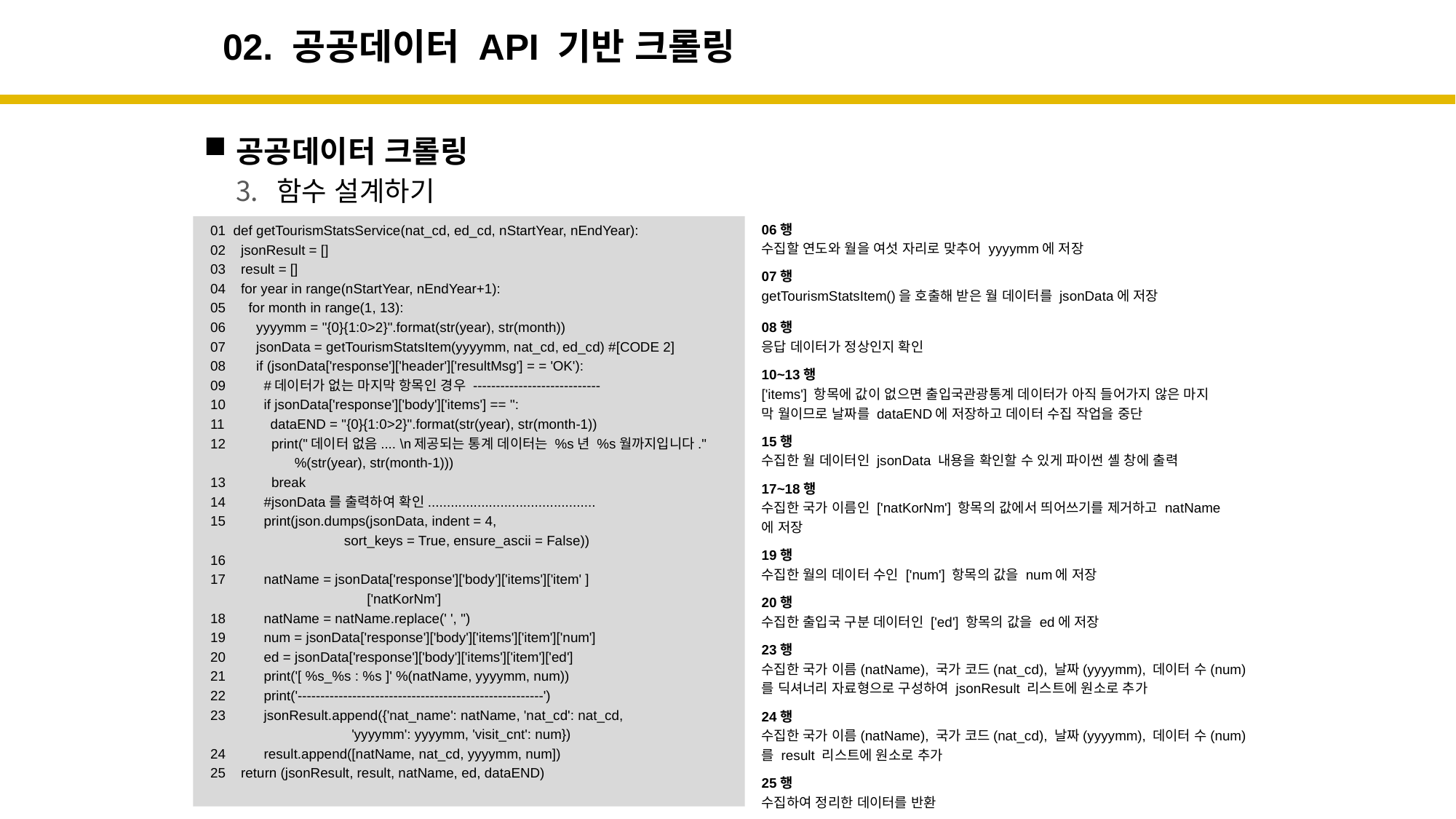

# 02. 공공데이터 API 기반 크롤링
공공데이터 크롤링
함수 설계하기

06행
수집할 연도와 월을 여섯 자리로 맞추어 yyyymm에 저장

07행
getTourismStatsItem()을 호출해 받은 월 데이터를 jsonData에 저장

08행
응답 데이터가 정상인지 확인

10~13행
['items'] 항목에 값이 없으면 출입국관광통계 데이터가 아직 들어가지 않은 마지
막 월이므로 날짜를 dataEND에 저장하고 데이터 수집 작업을 중단

15행
수집한 월 데이터인 jsonData 내용을 확인할 수 있게 파이썬 셸 창에 출력

17~18행
수집한 국가 이름인 ['natKorNm'] 항목의 값에서 띄어쓰기를 제거하고 natName
에 저장

19행
수집한 월의 데이터 수인 ['num'] 항목의 값을 num에 저장

20행
수집한 출입국 구분 데이터인 ['ed'] 항목의 값을 ed에 저장

23행
수집한 국가 이름(natName), 국가 코드(nat_cd), 날짜(yyyymm), 데이터 수(num)
를 딕셔너리 자료형으로 구성하여 jsonResult 리스트에 원소로 추가

24행
수집한 국가 이름(natName), 국가 코드(nat_cd), 날짜(yyyymm), 데이터 수(num)
를 result 리스트에 원소로 추가

25행
수집하여 정리한 데이터를 반환
01  def getTourismStatsService(nat_cd, ed_cd, nStartYear, nEndYear):
02    jsonResult = []
03    result = []
04    for year in range(nStartYear, nEndYear+1):
05      for month in range(1, 13):
06        yyyymm = "{0}{1:0>2}".format(str(year), str(month))
07        jsonData = getTourismStatsItem(yyyymm, nat_cd, ed_cd) #[CODE 2]
08        if (jsonData['response']['header']['resultMsg'] = = 'OK'):
09          #데이터가 없는 마지막 항목인 경우 ----------------------------
10          if jsonData['response']['body']['items'] == '':
11            dataEND = "{0}{1:0>2}".format(str(year), str(month-1))
12            print("데이터 없음.... \n제공되는 통계 데이터는 %s년 %s월까지입니다."
                      %(str(year), str(month-1)))
13            break
14          #jsonData를 출력하여 확인............................................
15          print(json.dumps(jsonData, indent = 4,
                                   sort_keys = True, ensure_ascii = False))
16
17          natName = jsonData['response']['body']['items']['item' ]
                                         ['natKorNm']
18          natName = natName.replace(' ', '')
19          num = jsonData['response']['body']['items']['item']['num']
20          ed = jsonData['response']['body']['items']['item']['ed']
21          print('[ %s_%s : %s ]' %(natName, yyyymm, num))
22          print('------------------------------------------------------')
23          jsonResult.append({'nat_name': natName, 'nat_cd': nat_cd,
                                     'yyyymm': yyyymm, 'visit_cnt': num})
24          result.append([natName, nat_cd, yyyymm, num])
25    return (jsonResult, result, natName, ed, dataEND)